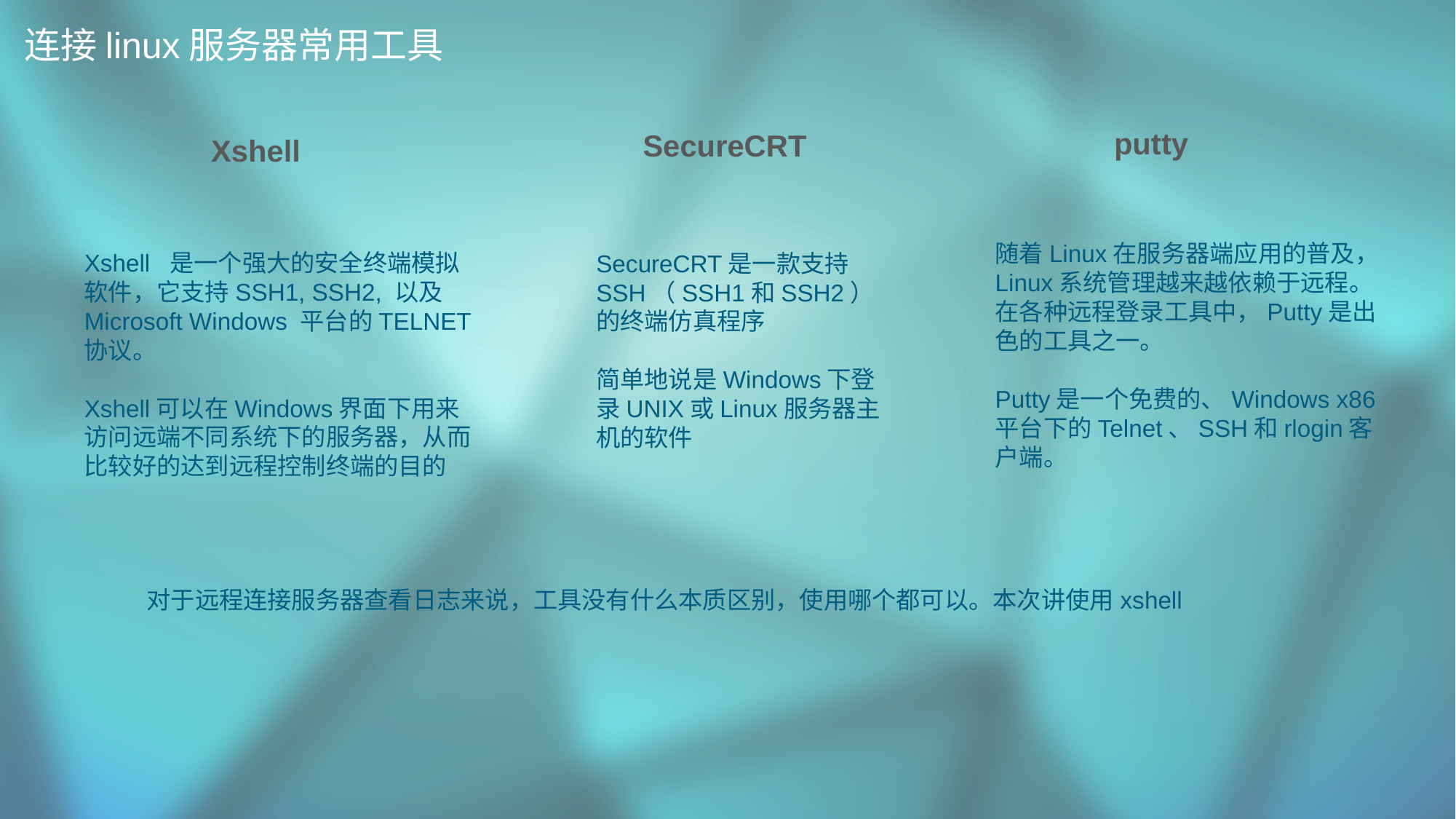

连接linux服务器常用工具
putty
SecureCRT
Xshell
随着Linux在服务器端应用的普及，Linux系统管理越来越依赖于远程。在各种远程登录工具中，Putty是出色的工具之一。

Putty是一个免费的、Windows x86平台下的Telnet、SSH和rlogin客户端。
Xshell  是一个强大的安全终端模拟软件，它支持SSH1, SSH2, 以及Microsoft Windows 平台的TELNET 协议。

Xshell可以在Windows界面下用来访问远端不同系统下的服务器，从而比较好的达到远程控制终端的目的
SecureCRT是一款支持SSH（SSH1和SSH2）的终端仿真程序

简单地说是Windows下登录UNIX或Linux服务器主机的软件
对于远程连接服务器查看日志来说，工具没有什么本质区别，使用哪个都可以。本次讲使用xshell